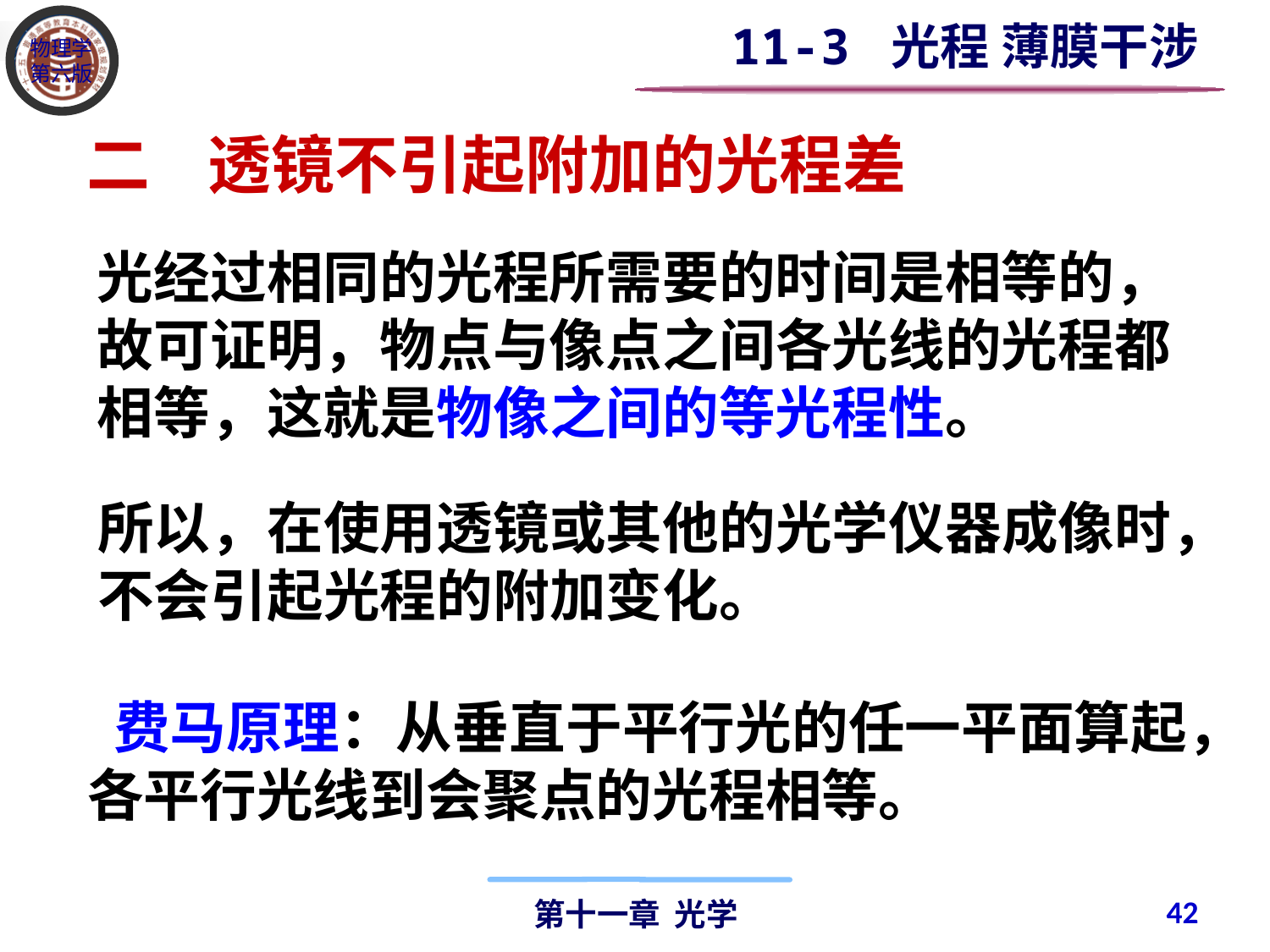

11-3 光程 薄膜干涉

二    透镜不引起附加的光程差
光经过相同的光程所需要的时间是相等的，故可证明，物点与像点之间各光线的光程都相等，这就是物像之间的等光程性。
所以，在使用透镜或其他的光学仪器成像时，不会引起光程的附加变化。
 费马原理：从垂直于平行光的任一平面算起，各平行光线到会聚点的光程相等。
42